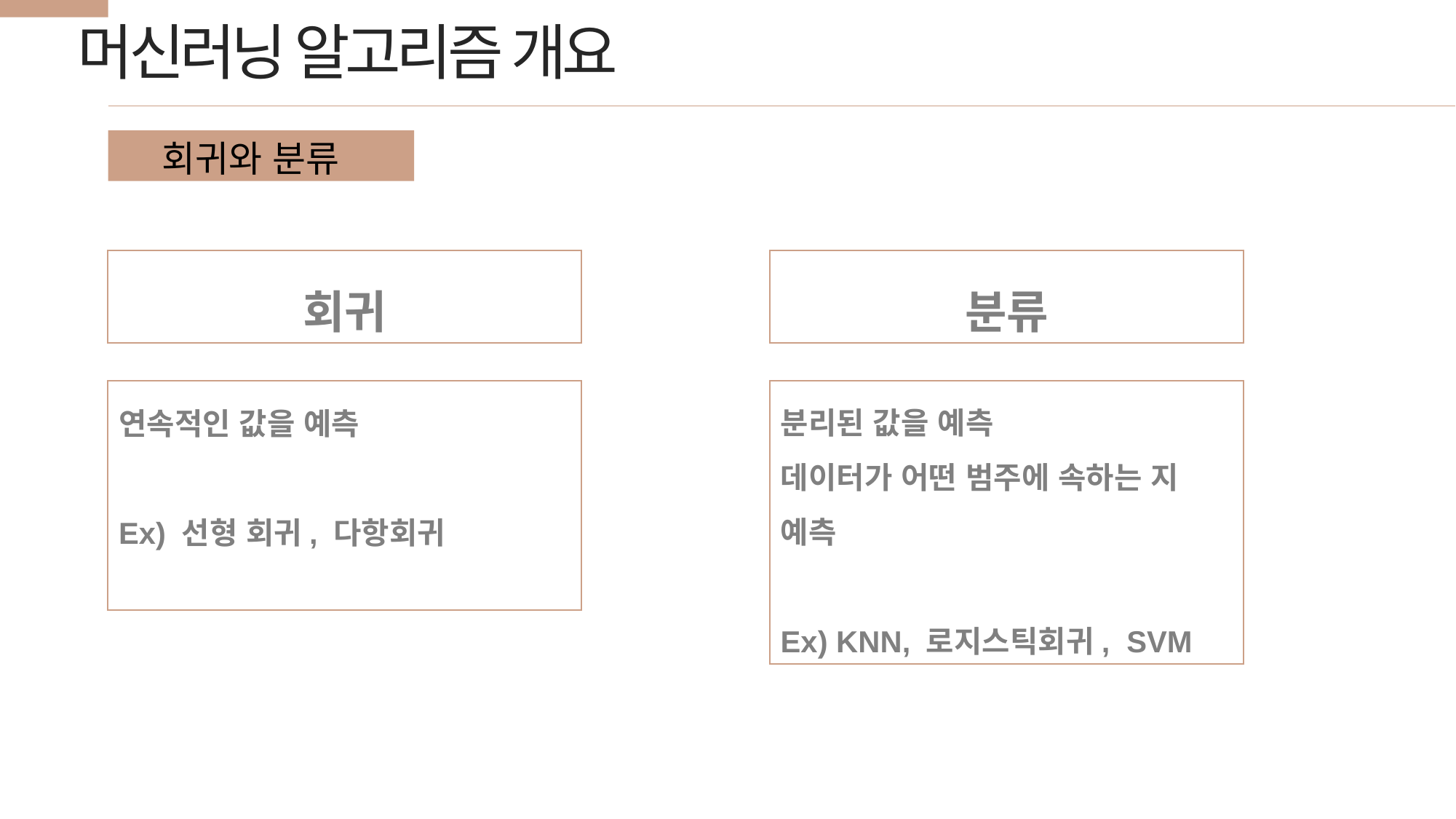

머신러닝 알고리즘 개요

회귀와 분류
회귀
분류
분리된 값을 예측
데이터가 어떤 범주에 속하는 지  예측

Ex) KNN, 로지스틱회귀,  SVM
연속적인 값을 예측

Ex) 선형 회귀, 다항회귀